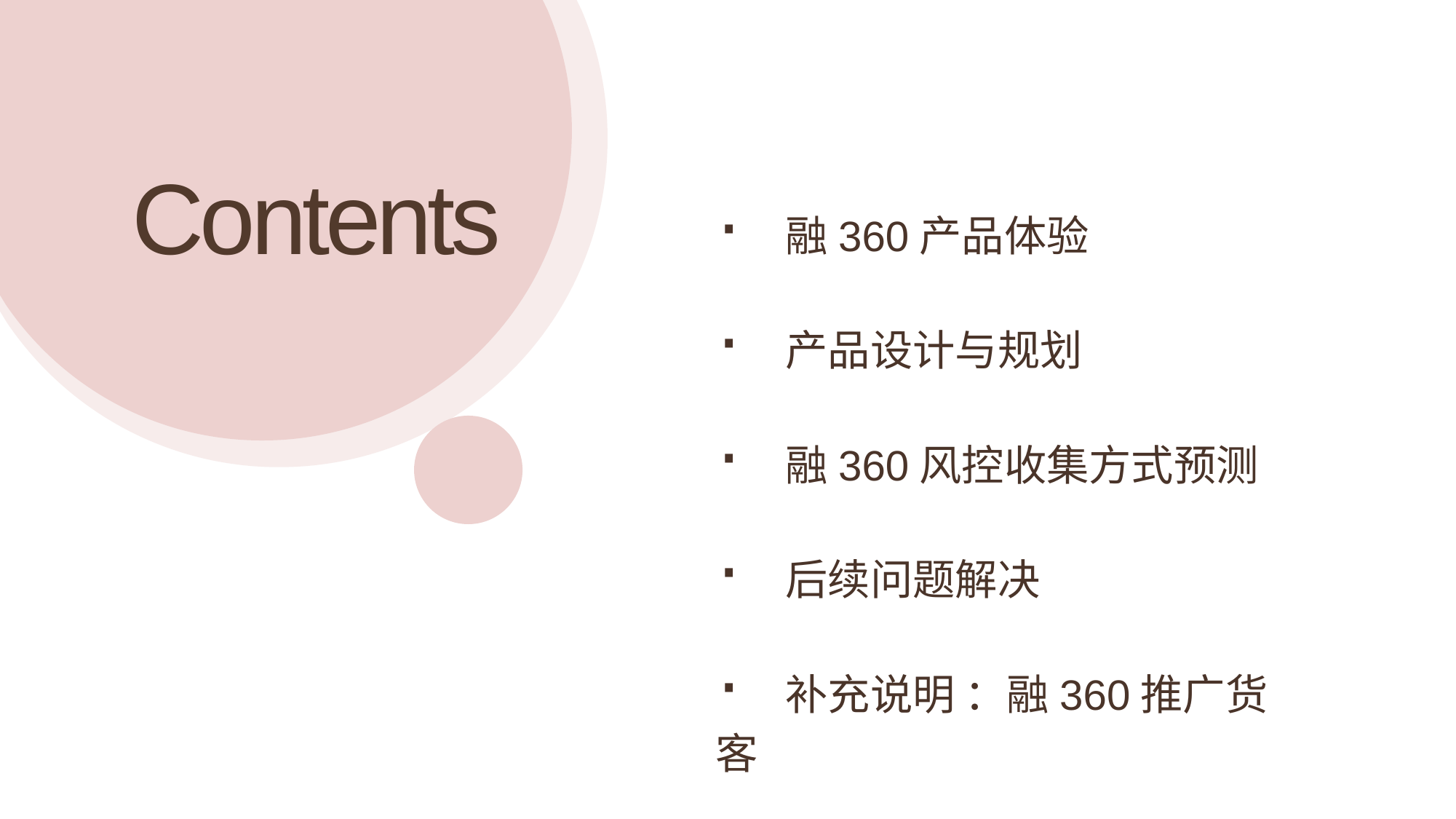

Contents
· 融360产品体验
· 产品设计与规划
· 融360风控收集方式预测
· 后续问题解决
· 补充说明 ：融360推广货客